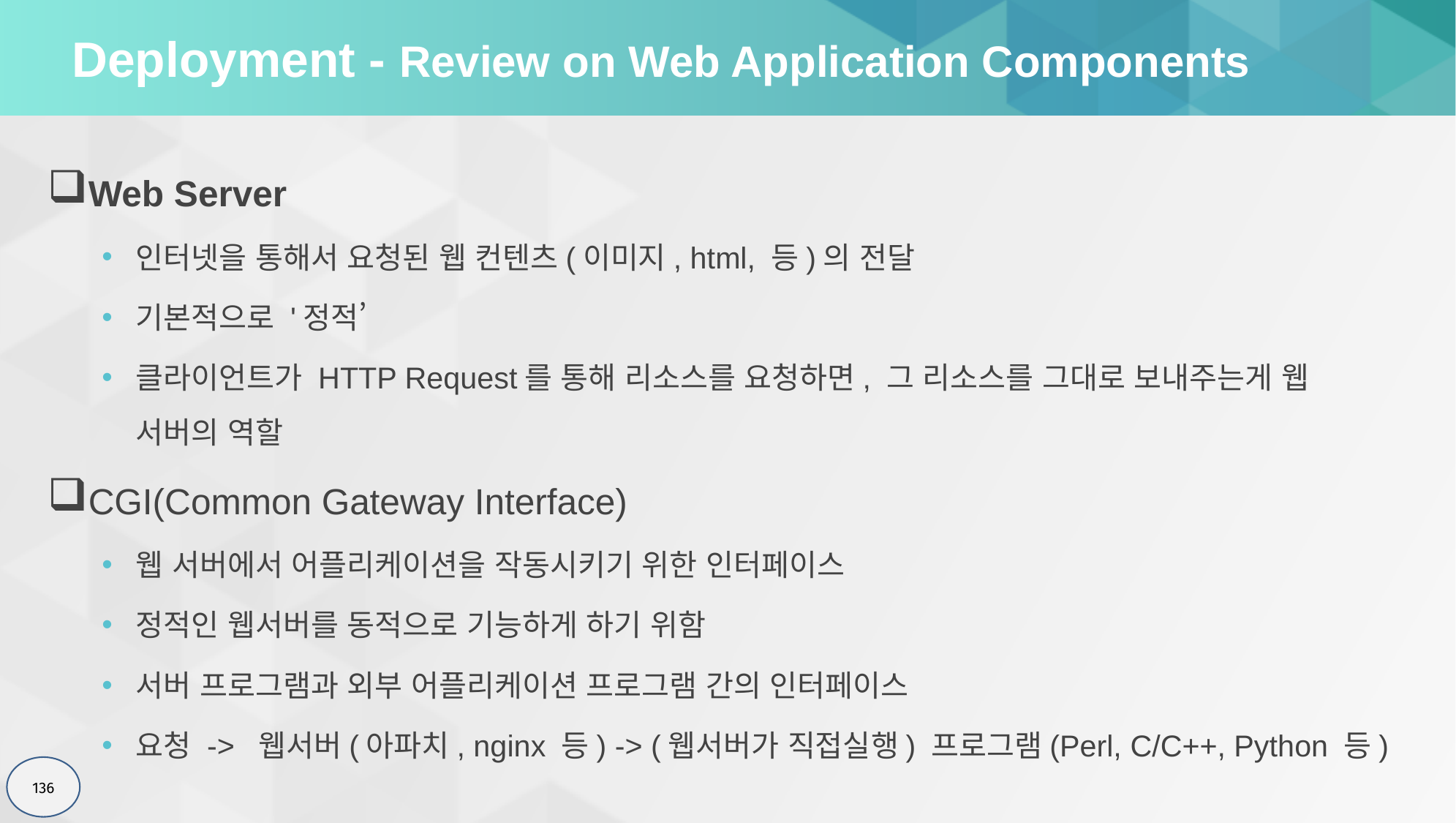

# Deployment - Review on Web Application Components
Web Server
인터넷을 통해서 요청된 웹 컨텐츠(이미지, html, 등)의 전달
기본적으로 '정적’
클라이언트가 HTTP Request를 통해 리소스를 요청하면, 그 리소스를 그대로 보내주는게 웹 서버의 역할
CGI(Common Gateway Interface)
웹 서버에서 어플리케이션을 작동시키기 위한 인터페이스
정적인 웹서버를 동적으로 기능하게 하기 위함
서버 프로그램과 외부 어플리케이션 프로그램 간의 인터페이스
요청 ->  웹서버(아파치, nginx 등) -> (웹서버가 직접실행) 프로그램(Perl, C/C++, Python 등)